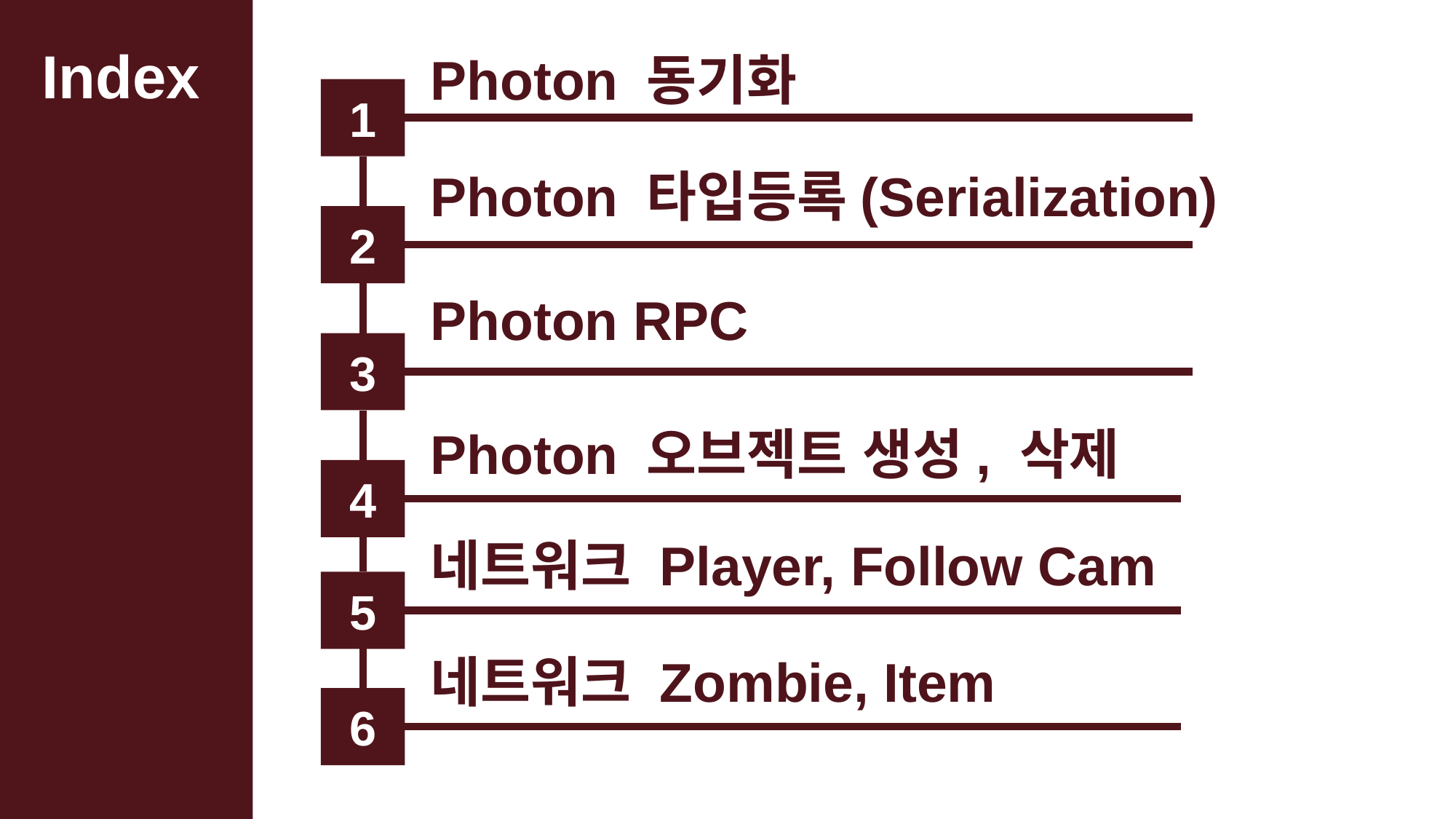

Photon 동기화
1
Photon 타입등록(Serialization)
2
Photon RPC
3
Photon 오브젝트 생성, 삭제
4
네트워크 Player, Follow Cam
5
네트워크 Zombie, Item
6